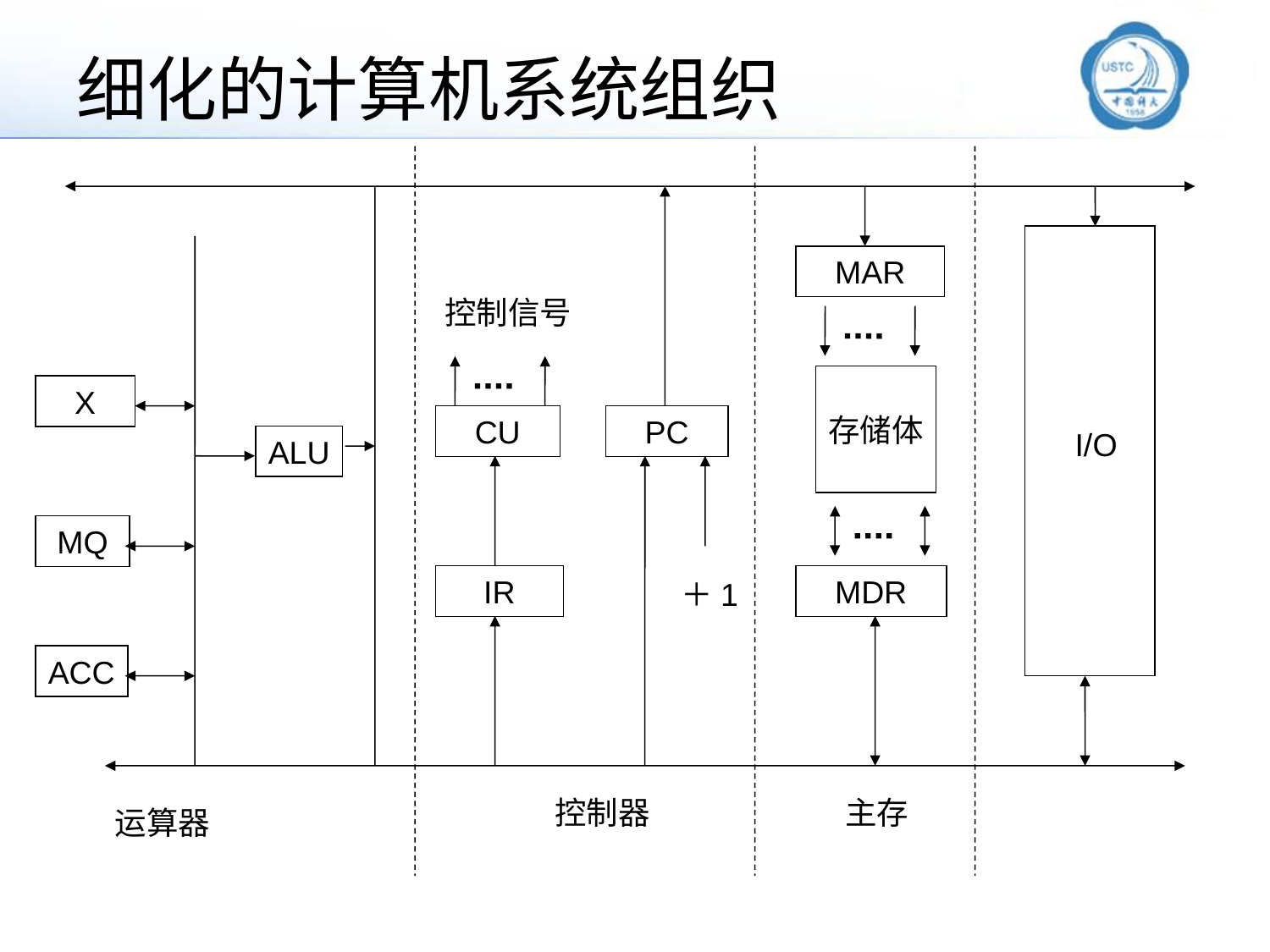

# 细化的计算机系统组织

   MAR
控制信号

存储体

   X

   CU
   PC
I/O
ALU

 MQ

    IR
   MDR
＋1

ACC

控制器
主存
运算器